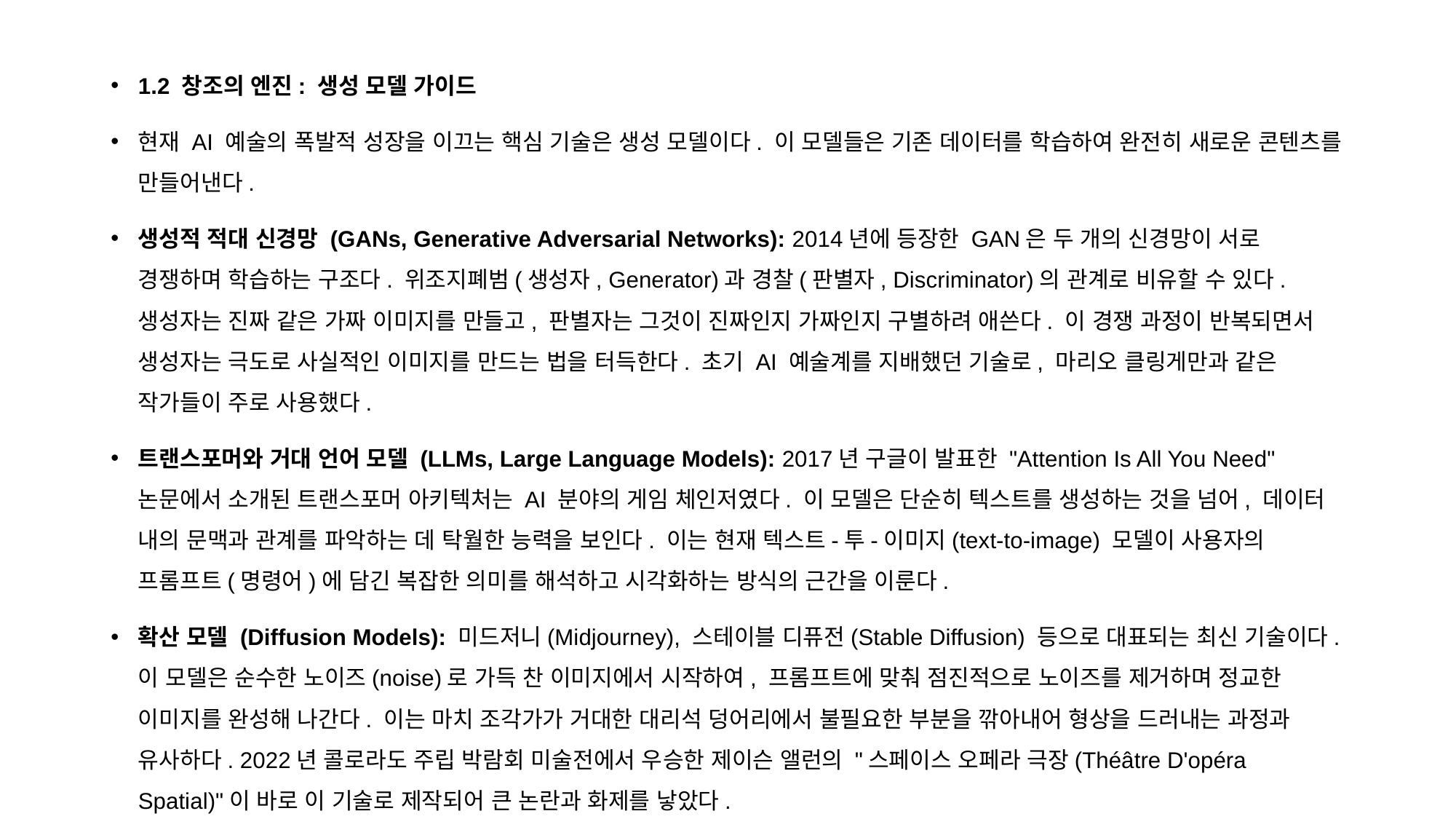

1.2 창조의 엔진: 생성 모델 가이드
현재 AI 예술의 폭발적 성장을 이끄는 핵심 기술은 생성 모델이다. 이 모델들은 기존 데이터를 학습하여 완전히 새로운 콘텐츠를 만들어낸다.
생성적 적대 신경망 (GANs, Generative Adversarial Networks): 2014년에 등장한 GAN은 두 개의 신경망이 서로 경쟁하며 학습하는 구조다. 위조지폐범(생성자, Generator)과 경찰(판별자, Discriminator)의 관계로 비유할 수 있다. 생성자는 진짜 같은 가짜 이미지를 만들고, 판별자는 그것이 진짜인지 가짜인지 구별하려 애쓴다. 이 경쟁 과정이 반복되면서 생성자는 극도로 사실적인 이미지를 만드는 법을 터득한다. 초기 AI 예술계를 지배했던 기술로, 마리오 클링게만과 같은 작가들이 주로 사용했다.
트랜스포머와 거대 언어 모델 (LLMs, Large Language Models): 2017년 구글이 발표한 "Attention Is All You Need" 논문에서 소개된 트랜스포머 아키텍처는 AI 분야의 게임 체인저였다. 이 모델은 단순히 텍스트를 생성하는 것을 넘어, 데이터 내의 문맥과 관계를 파악하는 데 탁월한 능력을 보인다. 이는 현재 텍스트-투-이미지(text-to-image) 모델이 사용자의 프롬프트(명령어)에 담긴 복잡한 의미를 해석하고 시각화하는 방식의 근간을 이룬다.
확산 모델 (Diffusion Models): 미드저니(Midjourney), 스테이블 디퓨전(Stable Diffusion) 등으로 대표되는 최신 기술이다. 이 모델은 순수한 노이즈(noise)로 가득 찬 이미지에서 시작하여, 프롬프트에 맞춰 점진적으로 노이즈를 제거하며 정교한 이미지를 완성해 나간다. 이는 마치 조각가가 거대한 대리석 덩어리에서 불필요한 부분을 깎아내어 형상을 드러내는 과정과 유사하다. 2022년 콜로라도 주립 박람회 미술전에서 우승한 제이슨 앨런의 "스페이스 오페라 극장(Théâtre D'opéra Spatial)"이 바로 이 기술로 제작되어 큰 논란과 화제를 낳았다.